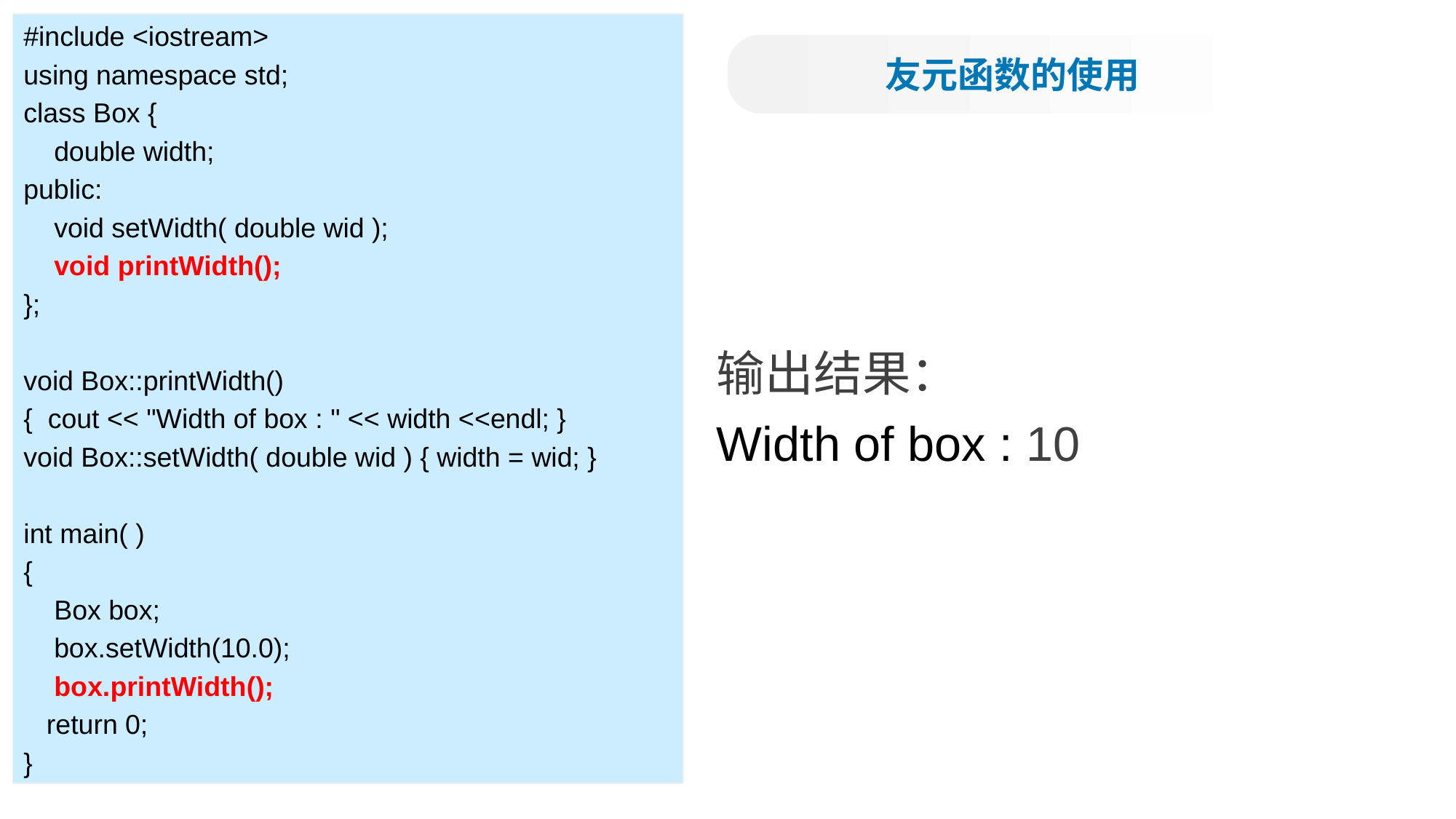

#include <iostream>
using namespace std;
class Box {
    double width;
public:
    void setWidth( double wid );
    void printWidth();
};

void Box::printWidth()
{  cout << "Width of box : " << width <<endl; }
void Box::setWidth( double wid ) { width = wid; }

int main( )
{
    Box box;
    box.setWidth(10.0);
    box.printWidth();
   return 0;
}
友元函数的使用
输出结果：
Width of box : 10